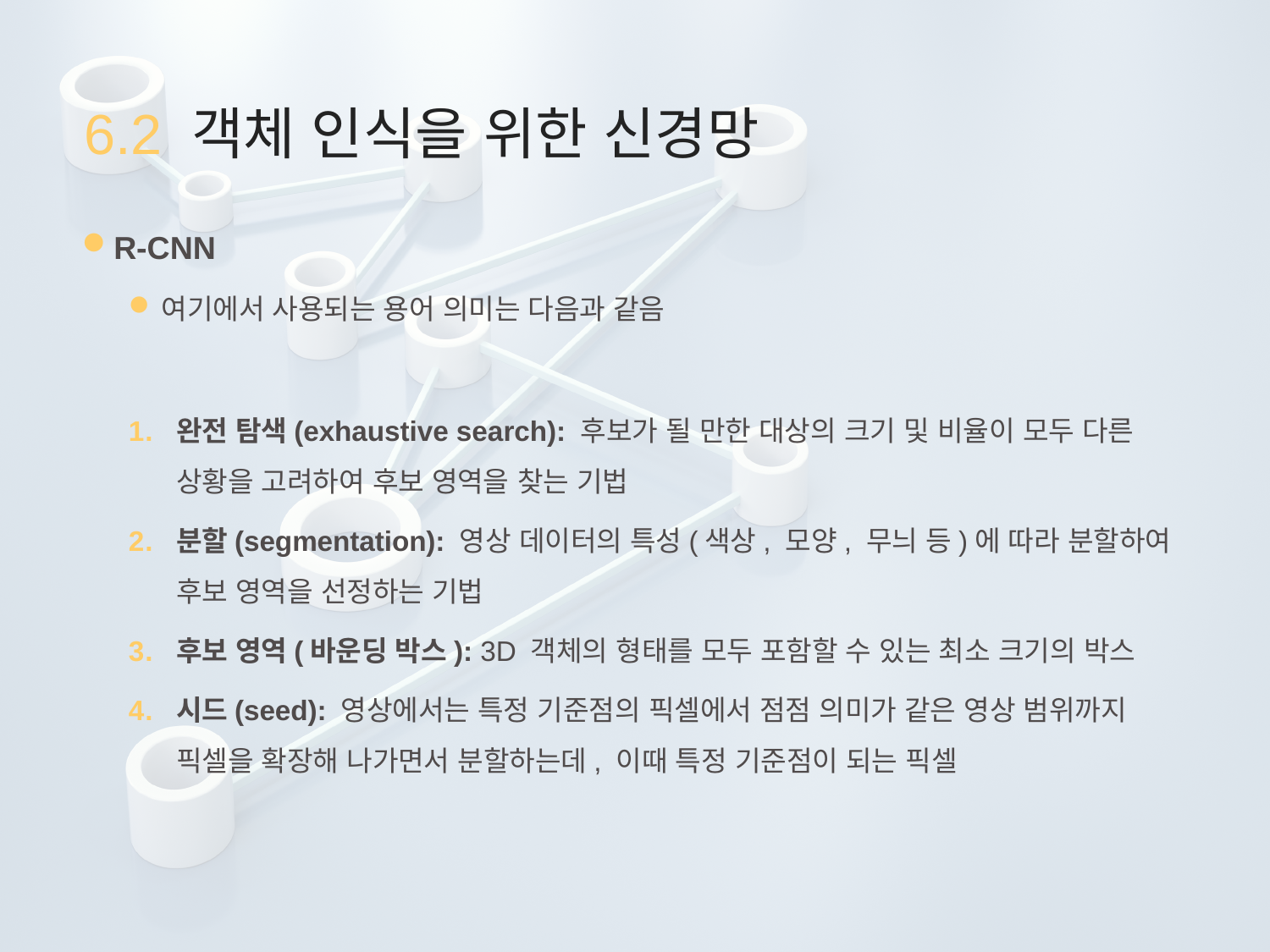

# 6.2 객체 인식을 위한 신경망
R-CNN
여기에서 사용되는 용어 의미는 다음과 같음

완전 탐색(exhaustive search): 후보가 될 만한 대상의 크기 및 비율이 모두 다른 상황을 고려하여 후보 영역을 찾는 기법
분할(segmentation): 영상 데이터의 특성(색상, 모양, 무늬 등)에 따라 분할하여 후보 영역을 선정하는 기법
후보 영역(바운딩 박스): 3D 객체의 형태를 모두 포함할 수 있는 최소 크기의 박스
시드(seed): 영상에서는 특정 기준점의 픽셀에서 점점 의미가 같은 영상 범위까지 픽셀을 확장해 나가면서 분할하는데, 이때 특정 기준점이 되는 픽셀